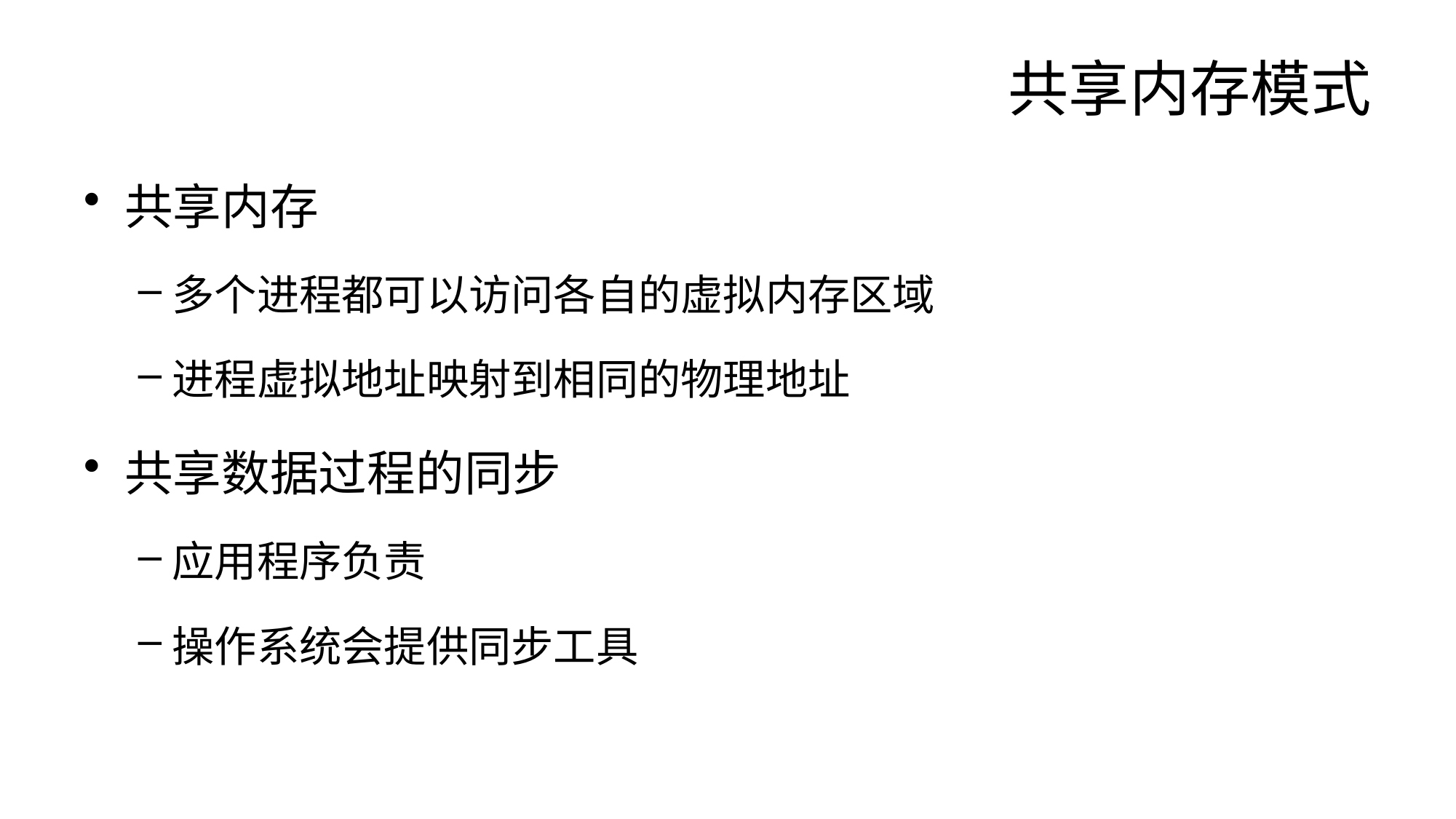

# 共享内存模式
共享内存
多个进程都可以访问各自的虚拟内存区域
进程虚拟地址映射到相同的物理地址
共享数据过程的同步
应用程序负责
操作系统会提供同步工具